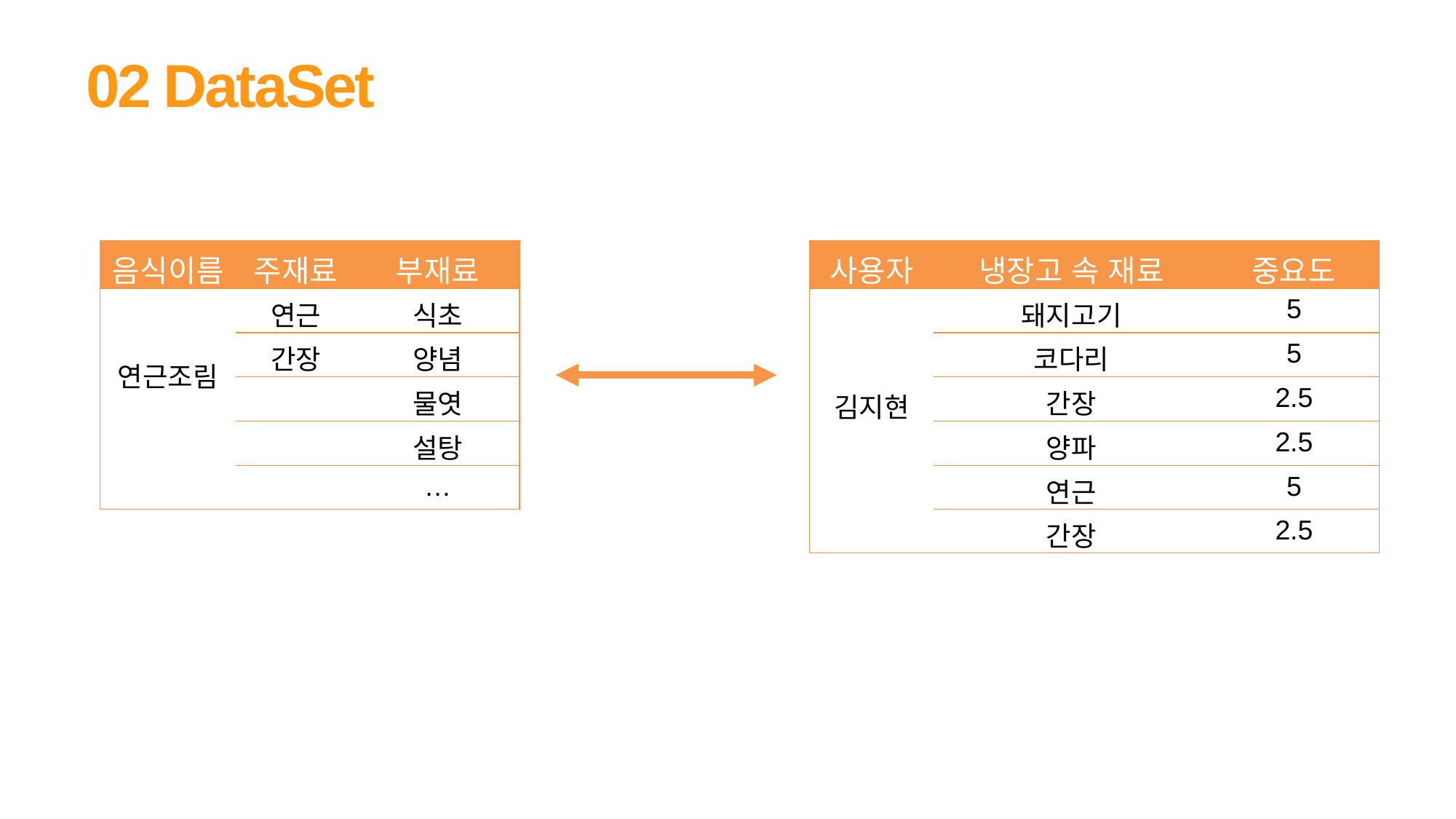

02 DataSet
| 음식이름 | 주재료 | 부재료 |
| --- | --- | --- |
| 연근조림 | 연근 | 식초 |
|  | 간장 | 양념 |
|  |  | 물엿 |
|  |  | 설탕 |
|  |  | … |
| 사용자 | 냉장고 속 재료 | 중요도 |
| --- | --- | --- |
| 김지현 | 돼지고기 | 5 |
|  | 코다리 | 5 |
|  | 간장 | 2.5 |
|  | 양파 | 2.5 |
|  | 연근 | 5 |
|  | 간장 | 2.5 |